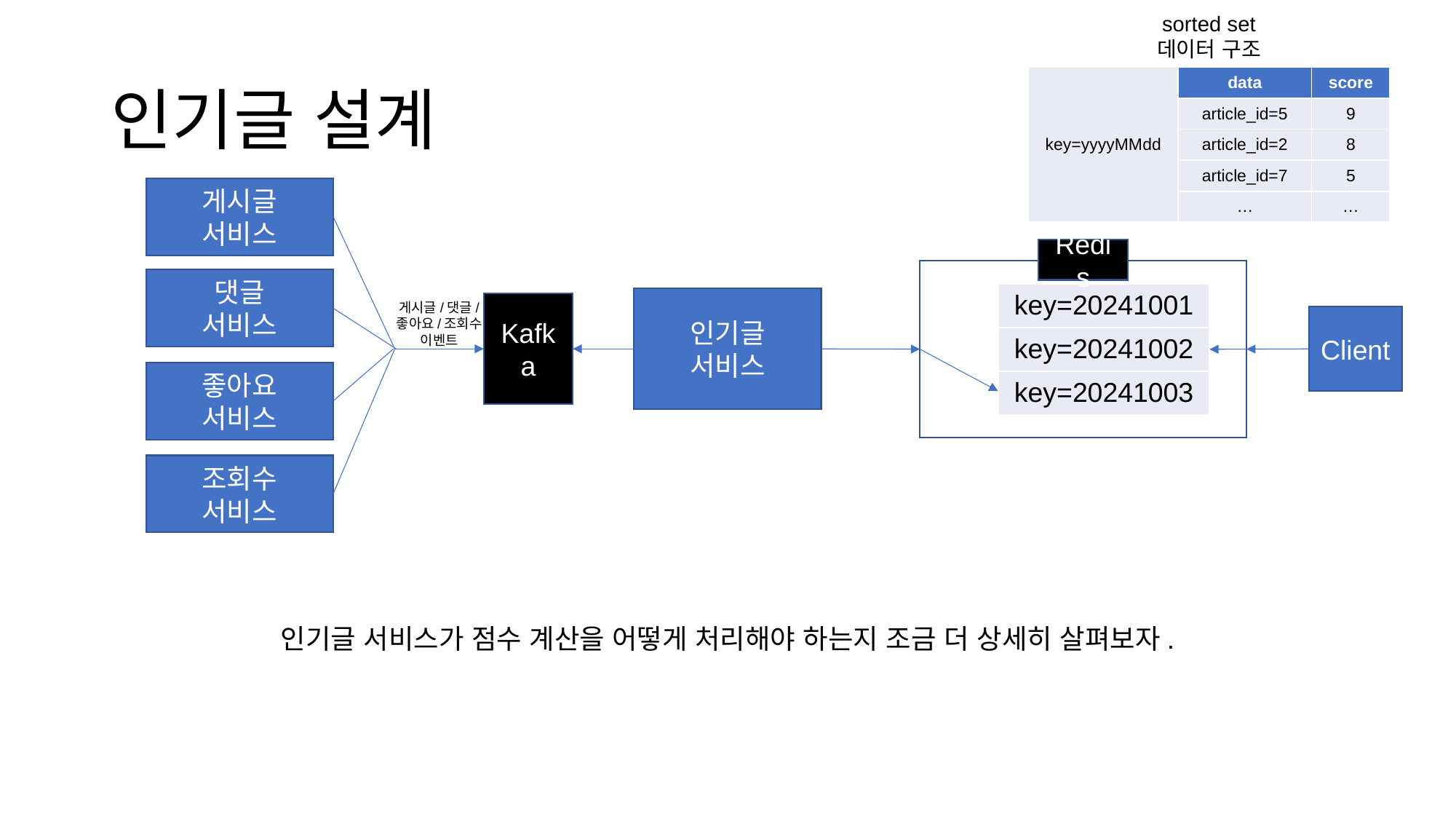

sorted set
데이터 구조
# 인기글 설계
| key=yyyyMMdd | data | score |
| --- | --- | --- |
|  | article\_id=5 | 9 |
|  | article\_id=2 | 8 |
|  | article\_id=7 | 5 |
|  | … | … |
게시글
서비스
Redis

댓글
서비스
| key=20241001 |
| --- |
| key=20241002 |
| key=20241003 |
인기글
서비스
게시글/댓글/
좋아요/조회수
이벤트
Kafka
Client
좋아요
서비스
조회수
서비스
인기글 서비스가 점수 계산을 어떻게 처리해야 하는지 조금 더 상세히 살펴보자.